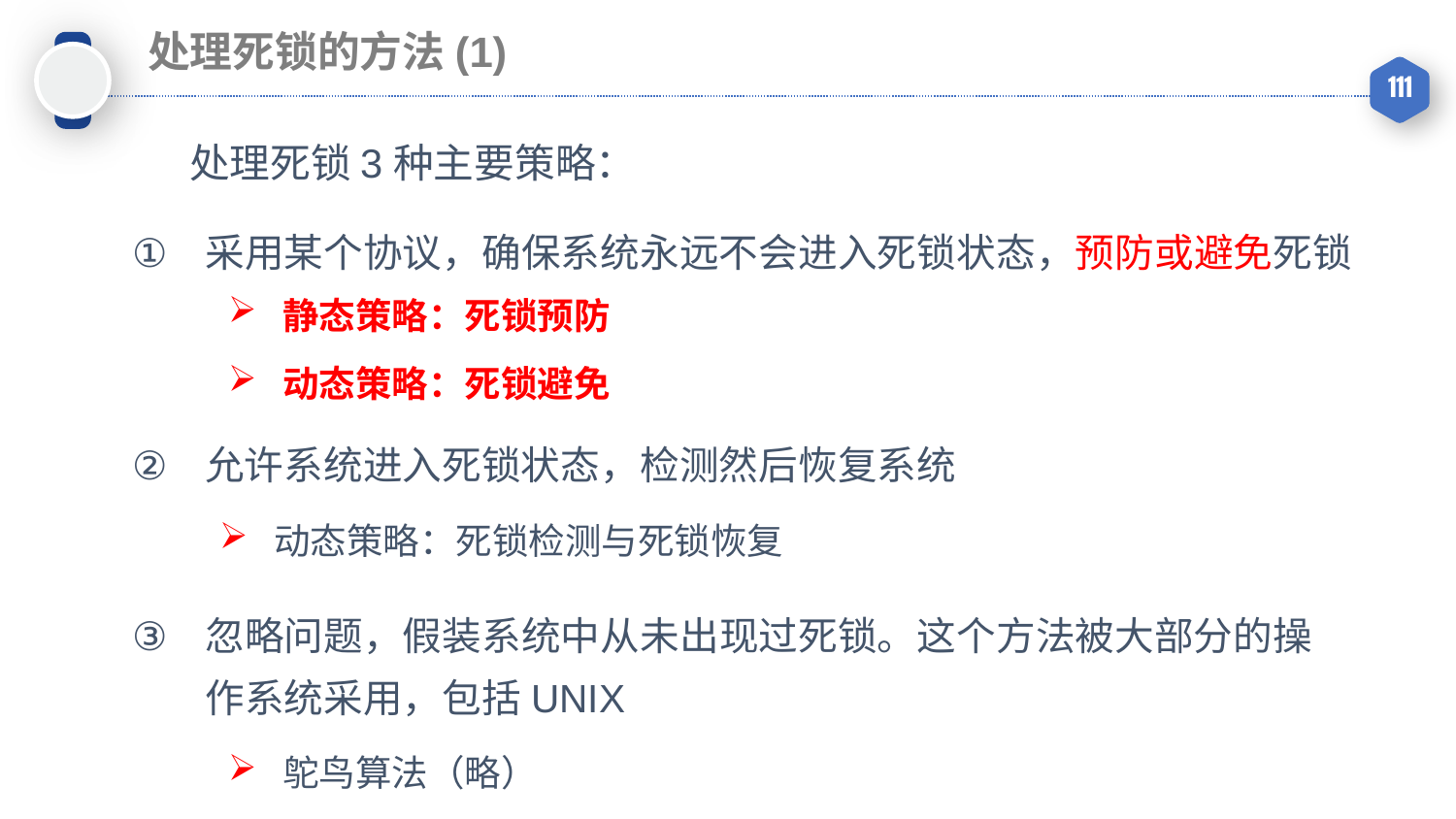

处理死锁的方法(1)
处理死锁3种主要策略：
采用某个协议，确保系统永远不会进入死锁状态，预防或避免死锁
静态策略：死锁预防
动态策略：死锁避免
允许系统进入死锁状态，检测然后恢复系统
动态策略：死锁检测与死锁恢复
忽略问题，假装系统中从未出现过死锁。这个方法被大部分的操作系统采用，包括UNIX
鸵鸟算法（略）